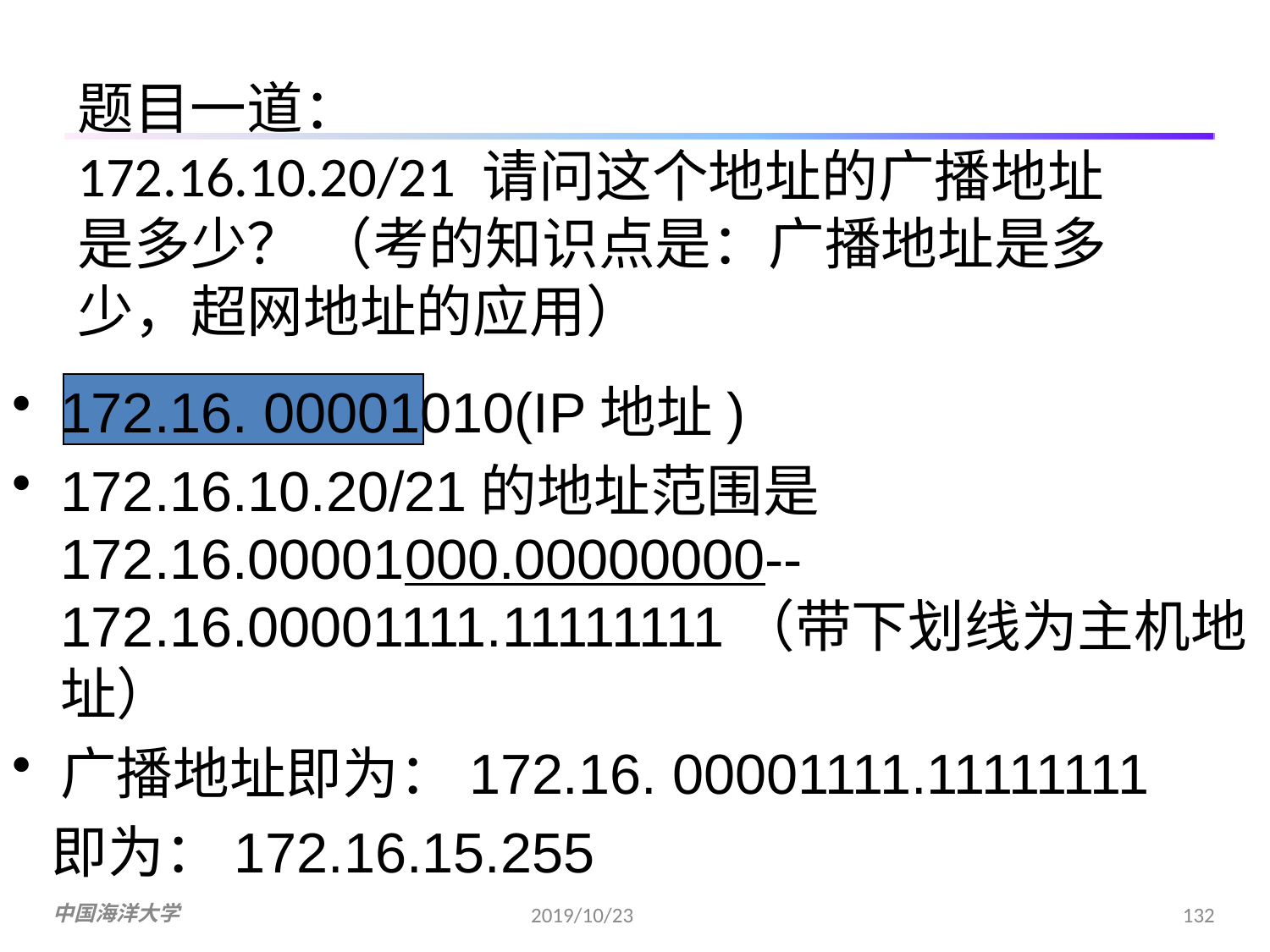

题目一道：
172.16.10.20/21 请问这个地址的广播地址是多少？ （考的知识点是：广播地址是多少，超网地址的应用）
172.16. 00001010(IP地址)
172.16.10.20/21的地址范围是172.16.00001000.00000000--172.16.00001111.11111111（带下划线为主机地址）
广播地址即为：172.16. 00001111.11111111
  即为：172.16.15.255